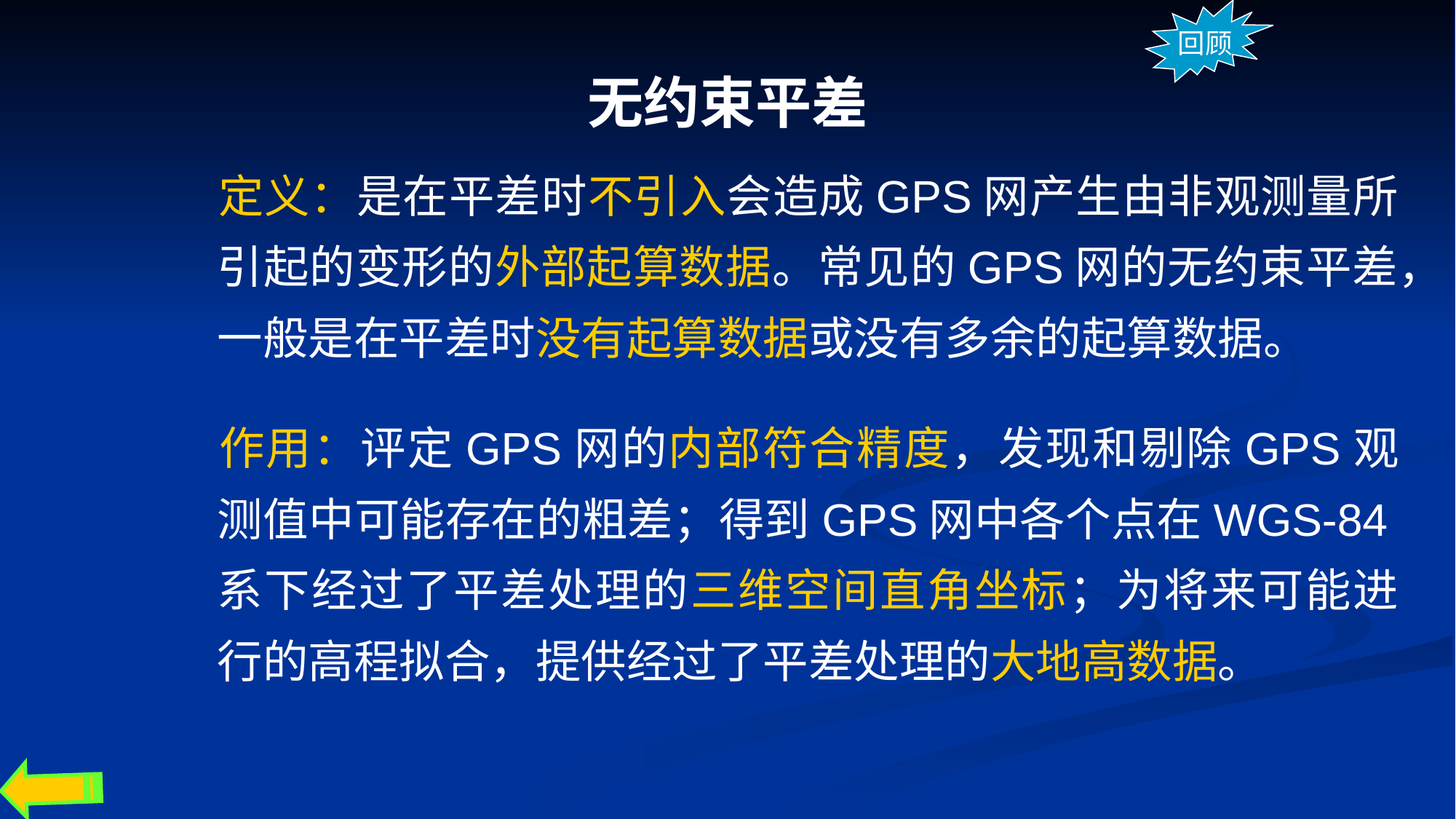

回顾
# 无约束平差
	定义：是在平差时不引入会造成GPS网产生由非观测量所引起的变形的外部起算数据。常见的GPS网的无约束平差，一般是在平差时没有起算数据或没有多余的起算数据。
	作用：评定GPS网的内部符合精度，发现和剔除GPS观测值中可能存在的粗差；得到GPS网中各个点在WGS-84系下经过了平差处理的三维空间直角坐标；为将来可能进行的高程拟合，提供经过了平差处理的大地高数据。